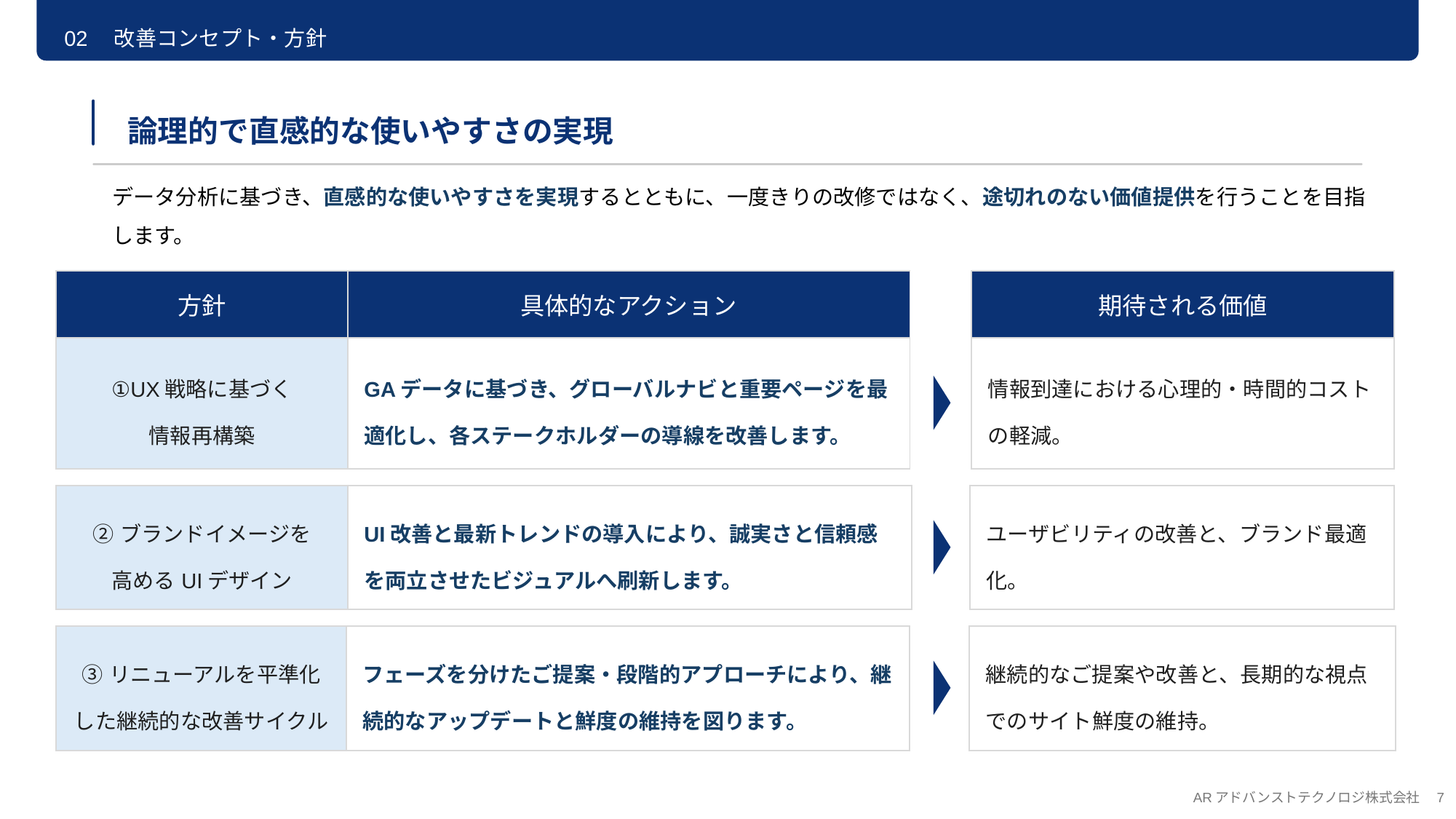

02　改善コンセプト・方針
論理的で直感的な使いやすさの実現
データ分析に基づき、直感的な使いやすさを実現するとともに、一度きりの改修ではなく、途切れのない価値提供を行うことを目指します。
| 方針 | 具体的なアクション |  | 期待される価値 |
| --- | --- | --- | --- |
| ①UX戦略に基づく 情報再構築 | GAデータに基づき、グローバルナビと重要ページを最適化し、各ステークホルダーの導線を改善します。 |  | 情報到達における心理的・時間的コストの軽減。 |

| ②ブランドイメージを 高めるUIデザイン | UI改善と最新トレンドの導入により、誠実さと信頼感を両立させたビジュアルへ刷新します。 |  | ユーザビリティの改善と、ブランド最適化。 |
| --- | --- | --- | --- |

| ③リニューアルを平準化した継続的な改善サイクル | フェーズを分けたご提案・段階的アプローチにより、継続的なアップデートと鮮度の維持を図ります。 |  | 継続的なご提案や改善と、長期的な視点でのサイト鮮度の維持。 |
| --- | --- | --- | --- |

ARアドバンストテクノロジ株式会社　7